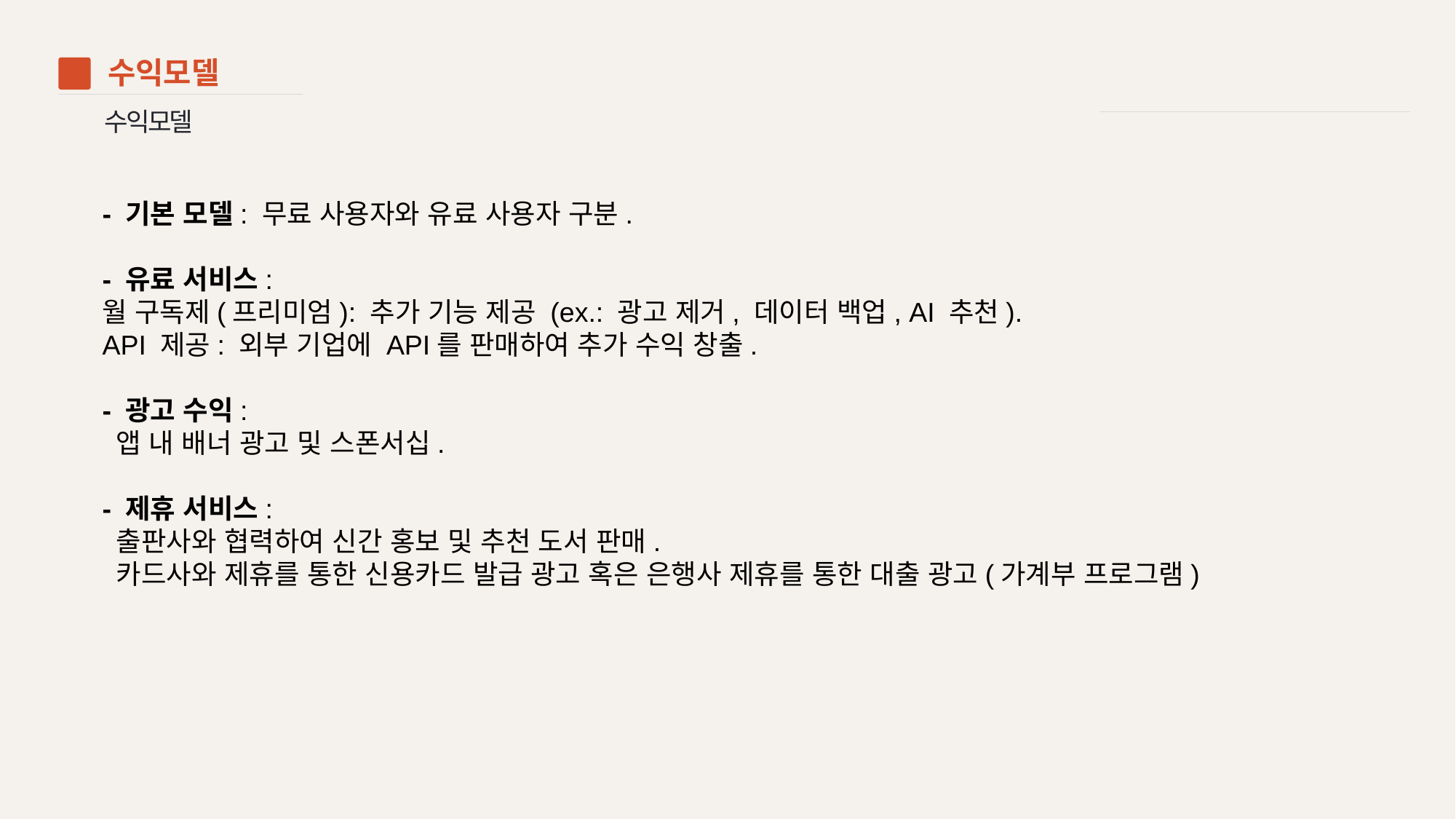

수익모델
04
수익모델
- 기본 모델: 무료 사용자와 유료 사용자 구분.

- 유료 서비스:
월 구독제(프리미엄): 추가 기능 제공 (ex.: 광고 제거, 데이터 백업, AI 추천).
API 제공: 외부 기업에 API를 판매하여 추가 수익 창출.

- 광고 수익:
 앱 내 배너 광고 및 스폰서십.

- 제휴 서비스:
 출판사와 협력하여 신간 홍보 및 추천 도서 판매.
 카드사와 제휴를 통한 신용카드 발급 광고 혹은 은행사 제휴를 통한 대출 광고(가계부 프로그램)